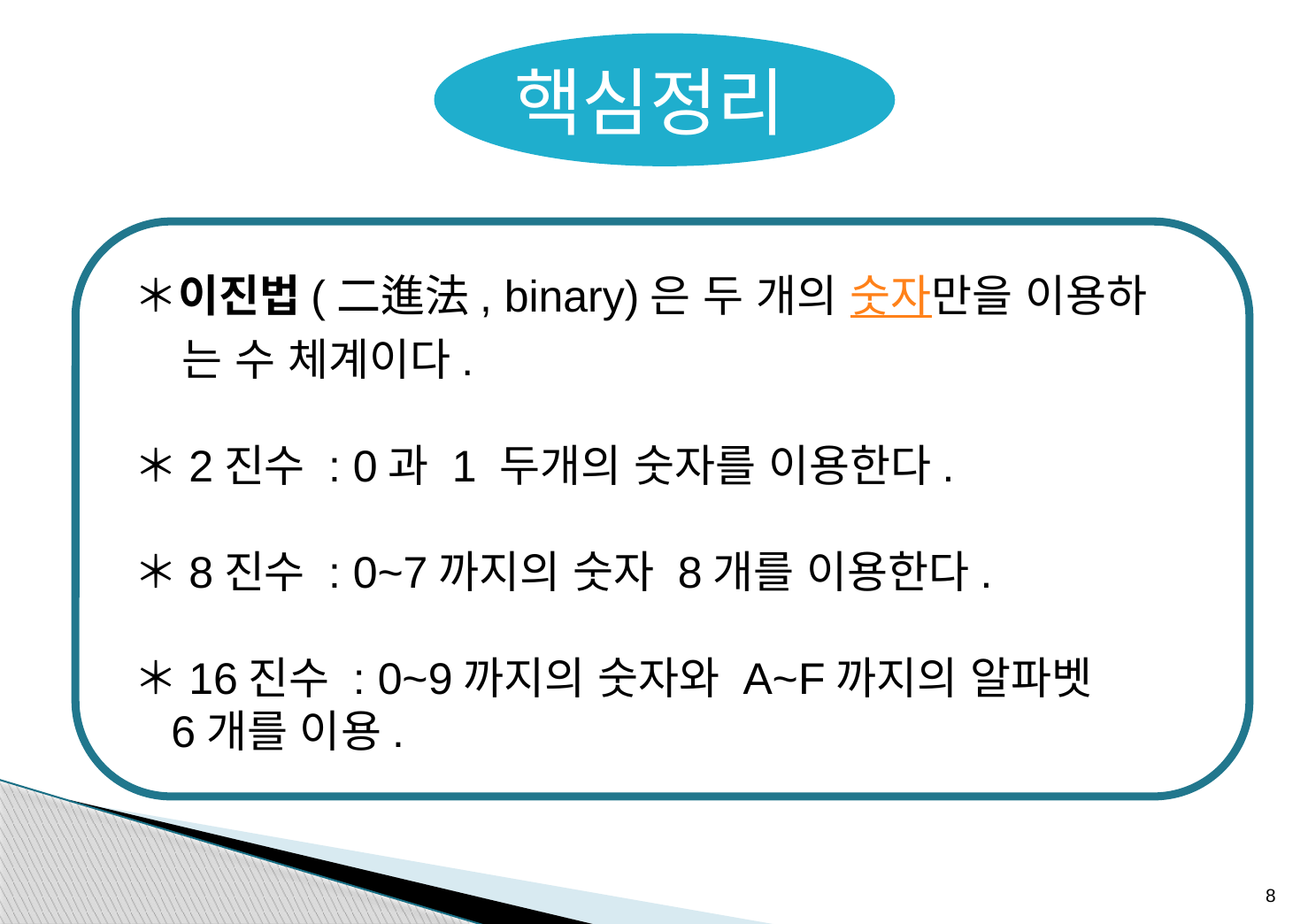

핵심정리

＊이진법(二進法, binary)은 두 개의 숫자만을 이용하
   는 수 체계이다.

＊2진수 : 0과 1 두개의 숫자를 이용한다.

＊8진수 : 0~7까지의 숫자 8개를 이용한다.

＊16진수 : 0~9까지의 숫자와 A~F까지의 알파벳
   6개를 이용.
8